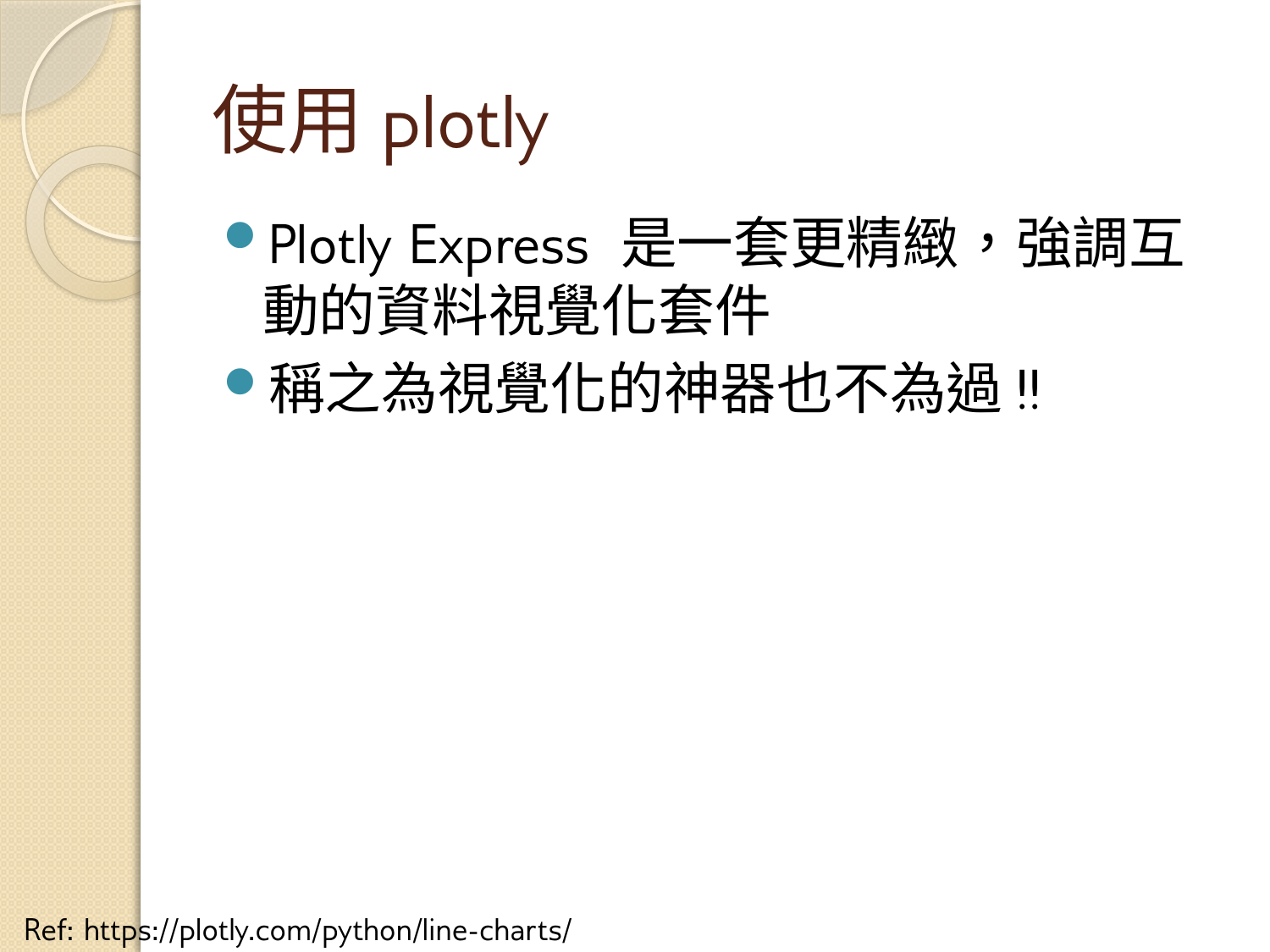

# 使用plotly
Plotly Express 是一套更精緻，強調互動的資料視覺化套件
稱之為視覺化的神器也不為過!!
Ref: https://plotly.com/python/line-charts/